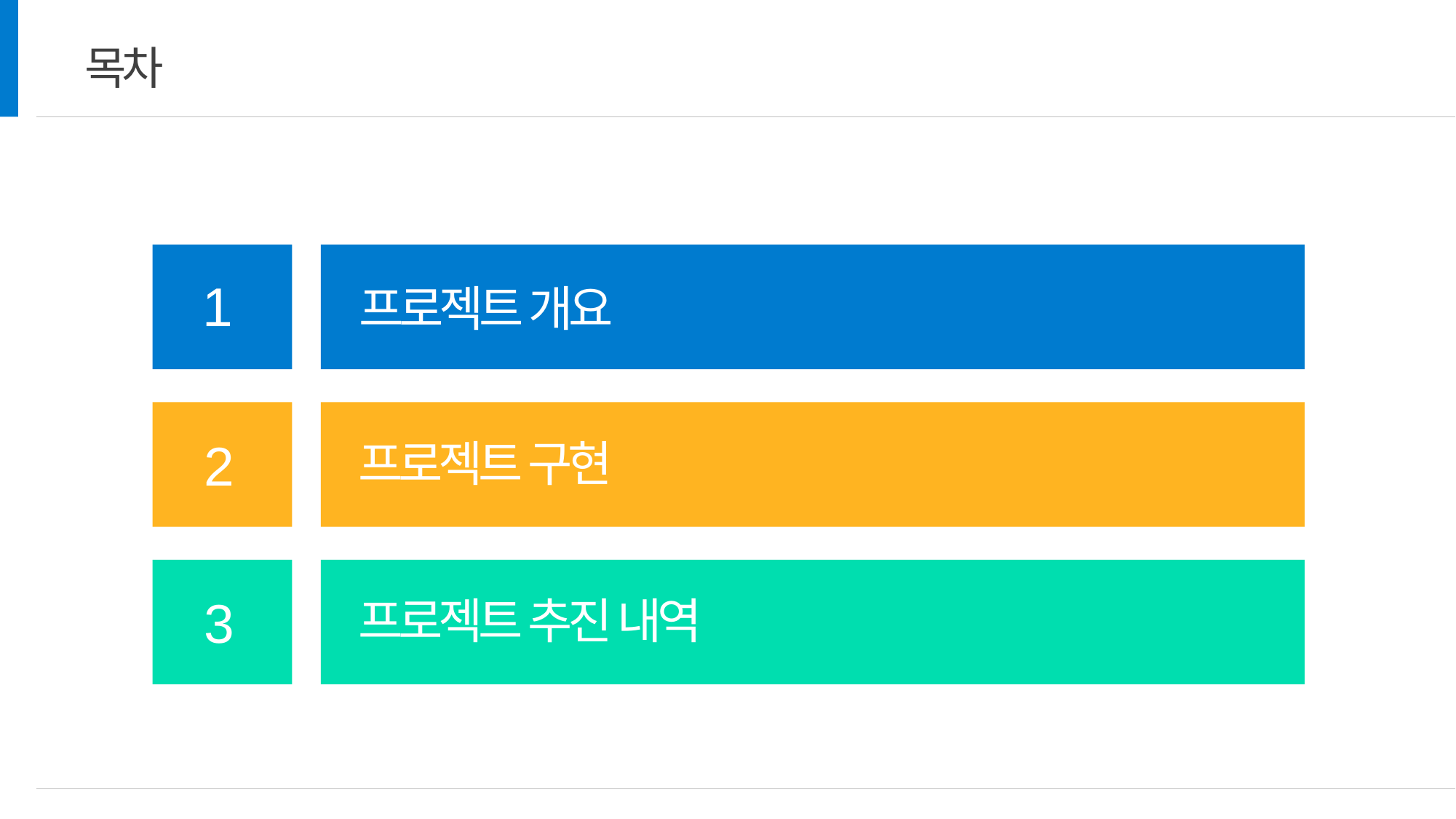

목차

1
프로젝트 개요

2
프로젝트 구현

3
프로젝트 추진 내역